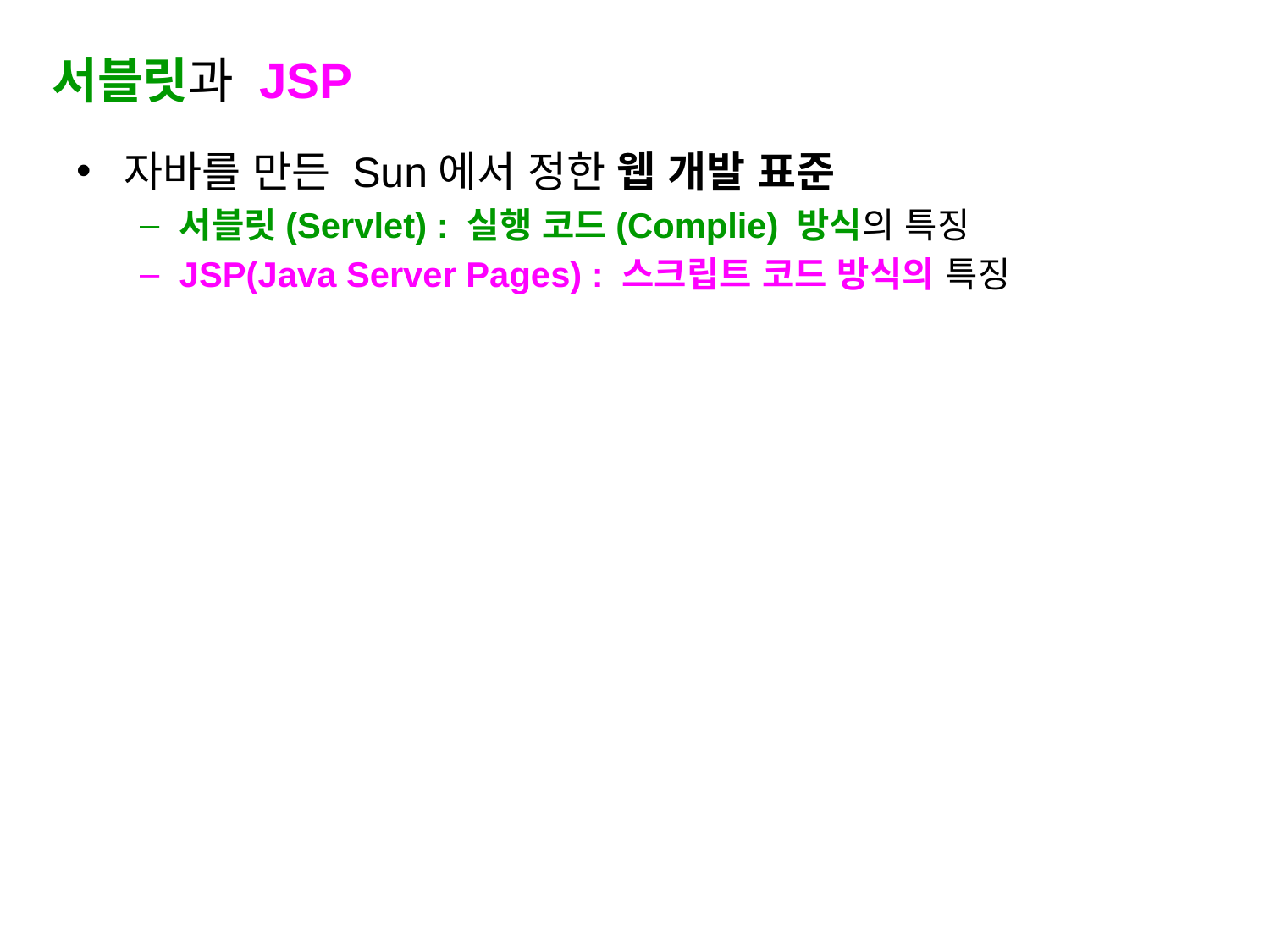

# 서블릿과 JSP
자바를 만든 Sun에서 정한 웹 개발 표준
서블릿(Servlet) : 실행 코드(Complie) 방식의 특징
JSP(Java Server Pages) : 스크립트 코드 방식의 특징